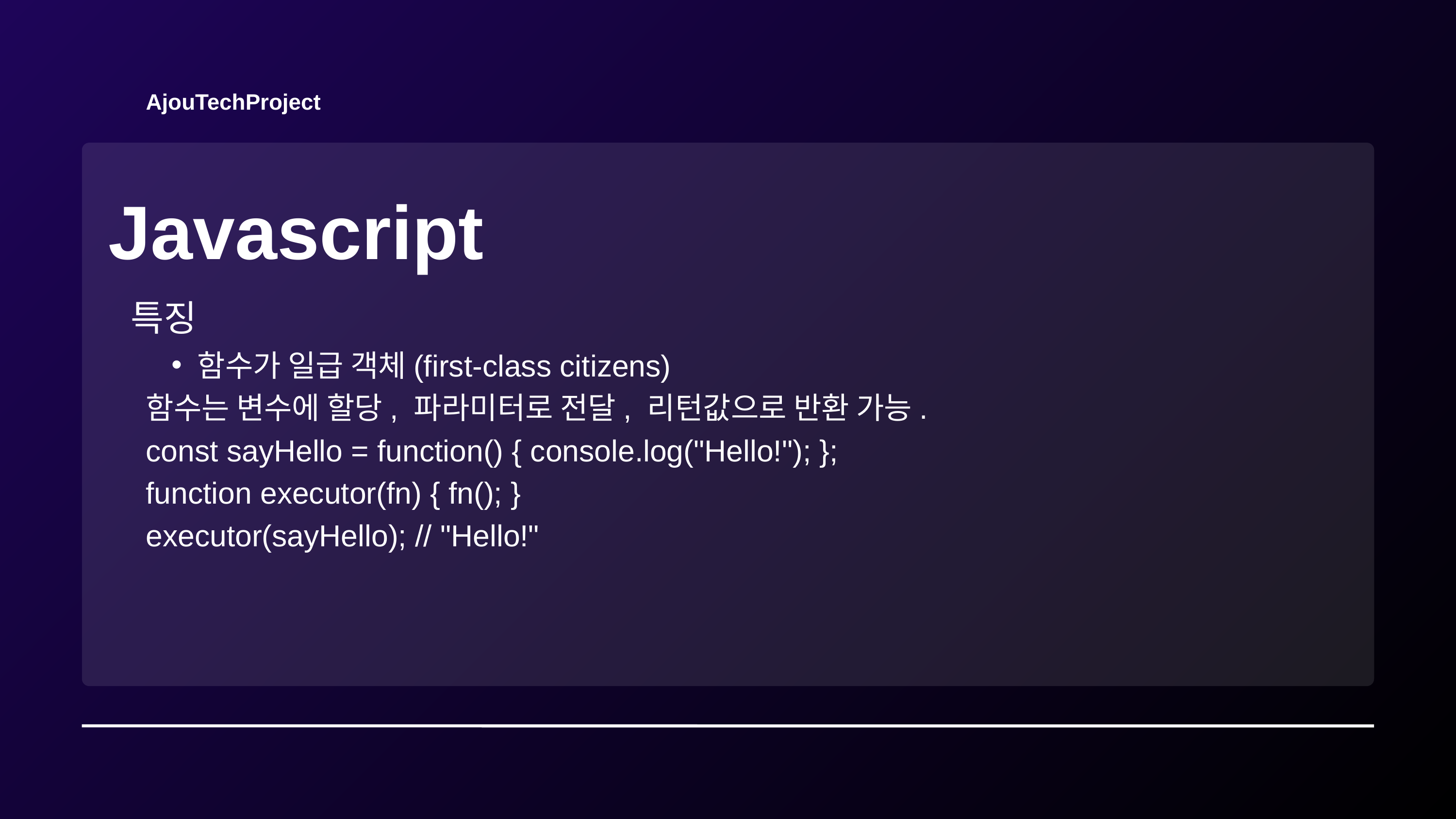

AjouTechProject

Javascript
특징
함수가 일급 객체(first-class citizens)
함수는 변수에 할당, 파라미터로 전달, 리턴값으로 반환 가능.
const sayHello = function() { console.log("Hello!"); };
function executor(fn) { fn(); }
executor(sayHello); // "Hello!"